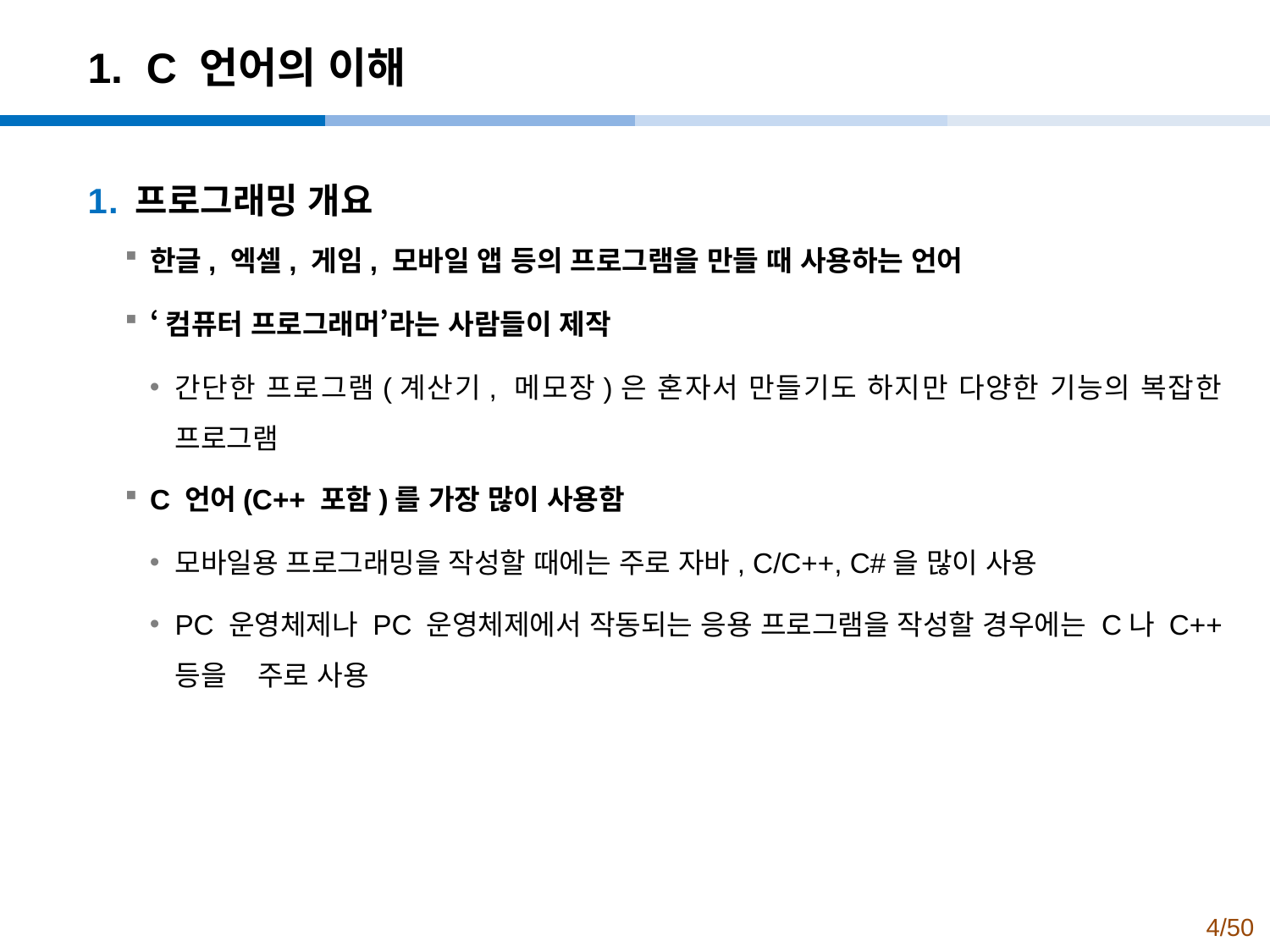

# 1.  C 언어의 이해
프로그래밍 개요
한글, 엑셀, 게임, 모바일 앱 등의 프로그램을 만들 때 사용하는 언어
‘컴퓨터 프로그래머’라는 사람들이 제작
간단한 프로그램(계산기, 메모장)은 혼자서 만들기도 하지만 다양한 기능의 복잡한 프로그램
C 언어(C++ 포함)를 가장 많이 사용함
모바일용 프로그래밍을 작성할 때에는 주로 자바, C/C++, C#을 많이 사용
PC 운영체제나 PC 운영체제에서 작동되는 응용 프로그램을 작성할 경우에는 C나 C++ 등을    주로 사용